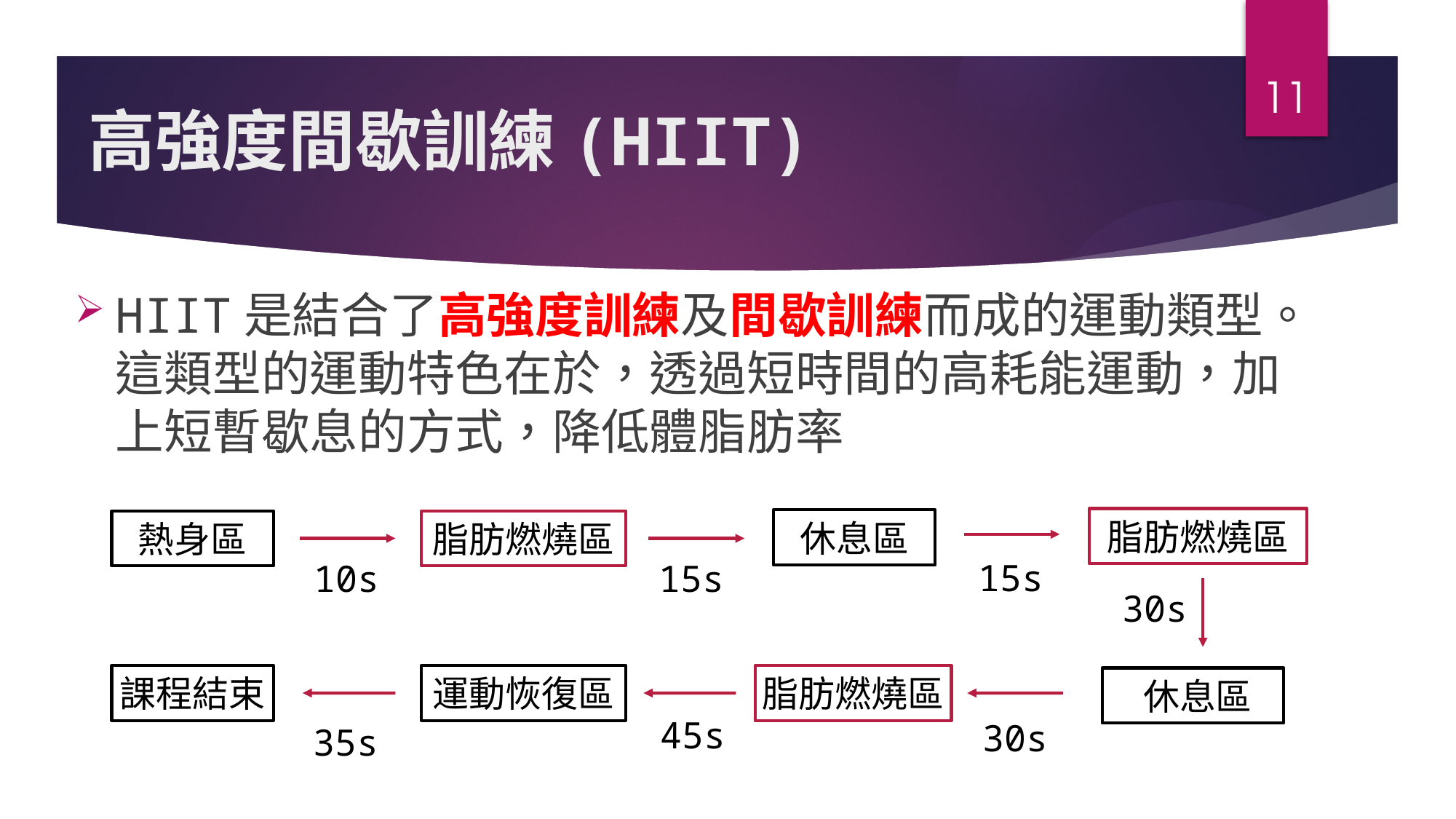

11
# 高強度間歇訓練(HIIT)
HIIT是結合了高強度訓練及間歇訓練而成的運動類型。這類型的運動特色在於，透過短時間的高耗能運動，加上短暫歇息的方式，降低體脂肪率
脂肪燃燒區

脂肪燃燒區

休息區

熱身區

15s
10s
15s

30s
運動恢復區

脂肪燃燒區

課程結束

休息區

45s
30s
35s